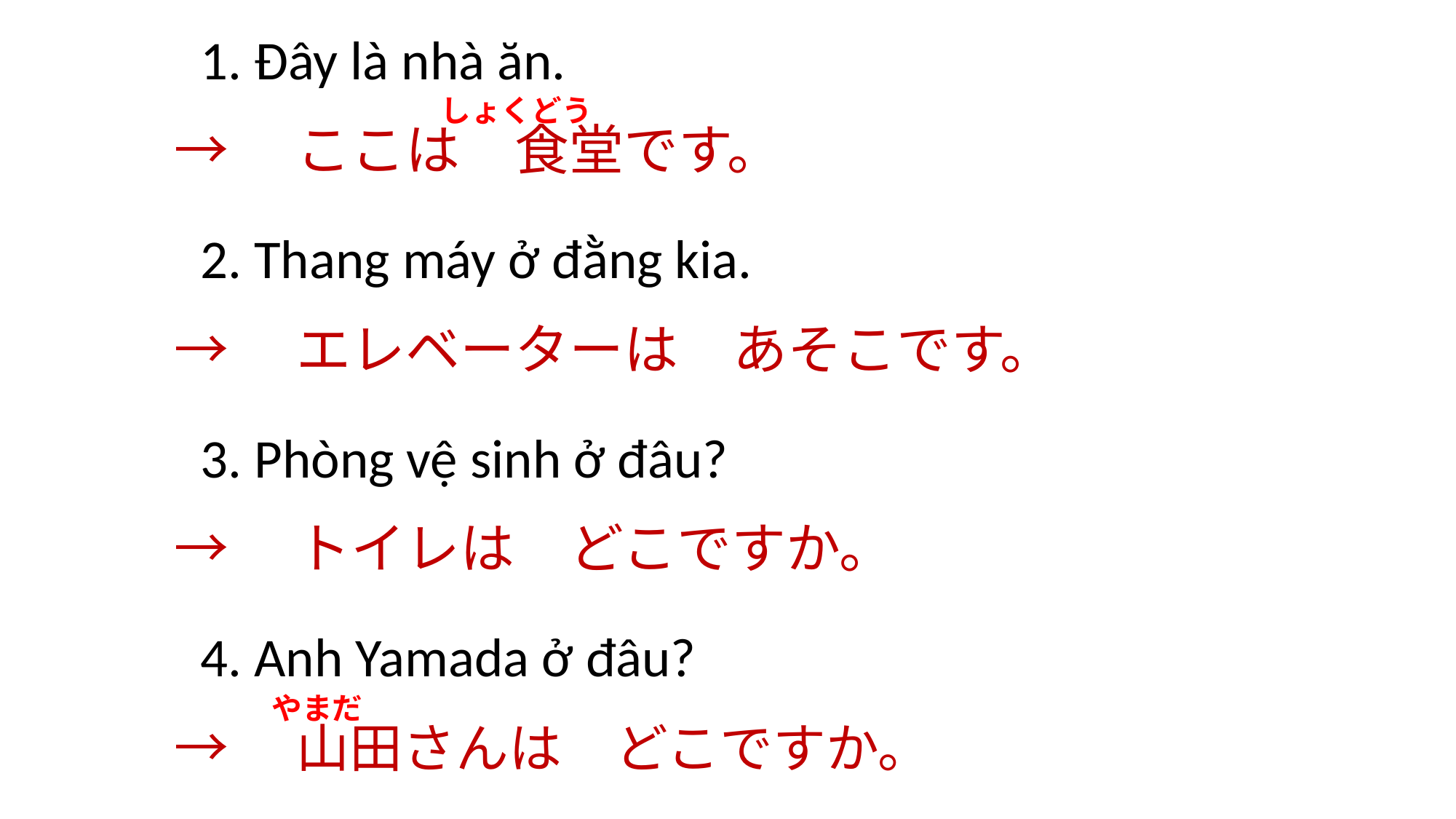

1. Đây là nhà ăn.
しょくどう
→　ここは　食堂です。
2. Thang máy ở đằng kia.
→　エレベーターは　あそこです。
3. Phòng vệ sinh ở đâu?
→　トイレは　どこですか。
4. Anh Yamada ở đâu?
やまだ
→　山田さんは　どこですか。